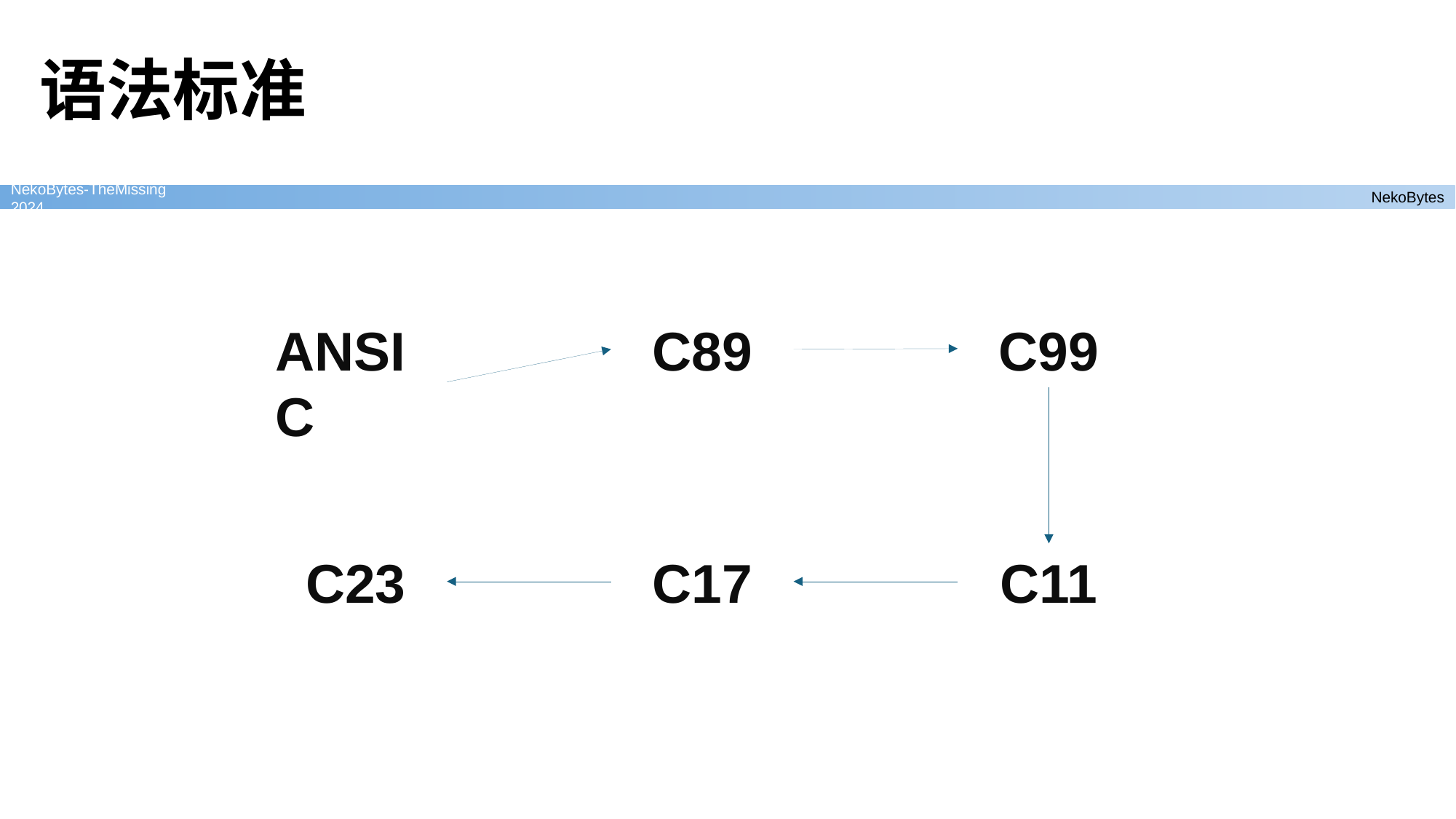

# 语法标准
ANSIC
C89
C99
C23
C17
C11
21